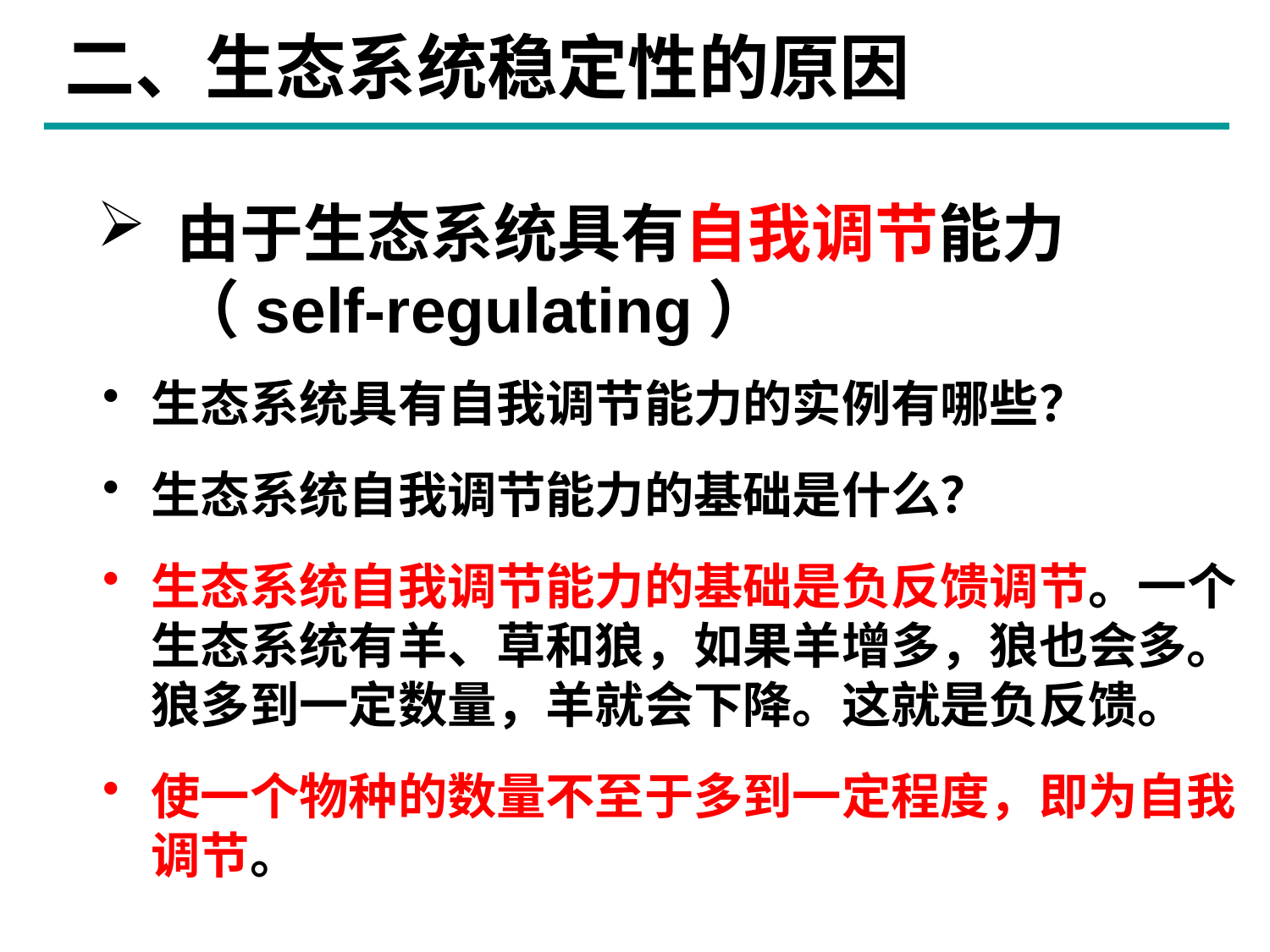

# 二、生态系统稳定性的原因
由于生态系统具有自我调节能力（self-regulating）
生态系统具有自我调节能力的实例有哪些？
生态系统自我调节能力的基础是什么？
生态系统自我调节能力的基础是负反馈调节。一个生态系统有羊、草和狼，如果羊增多，狼也会多。狼多到一定数量，羊就会下降。这就是负反馈。
使一个物种的数量不至于多到一定程度，即为自我调节。